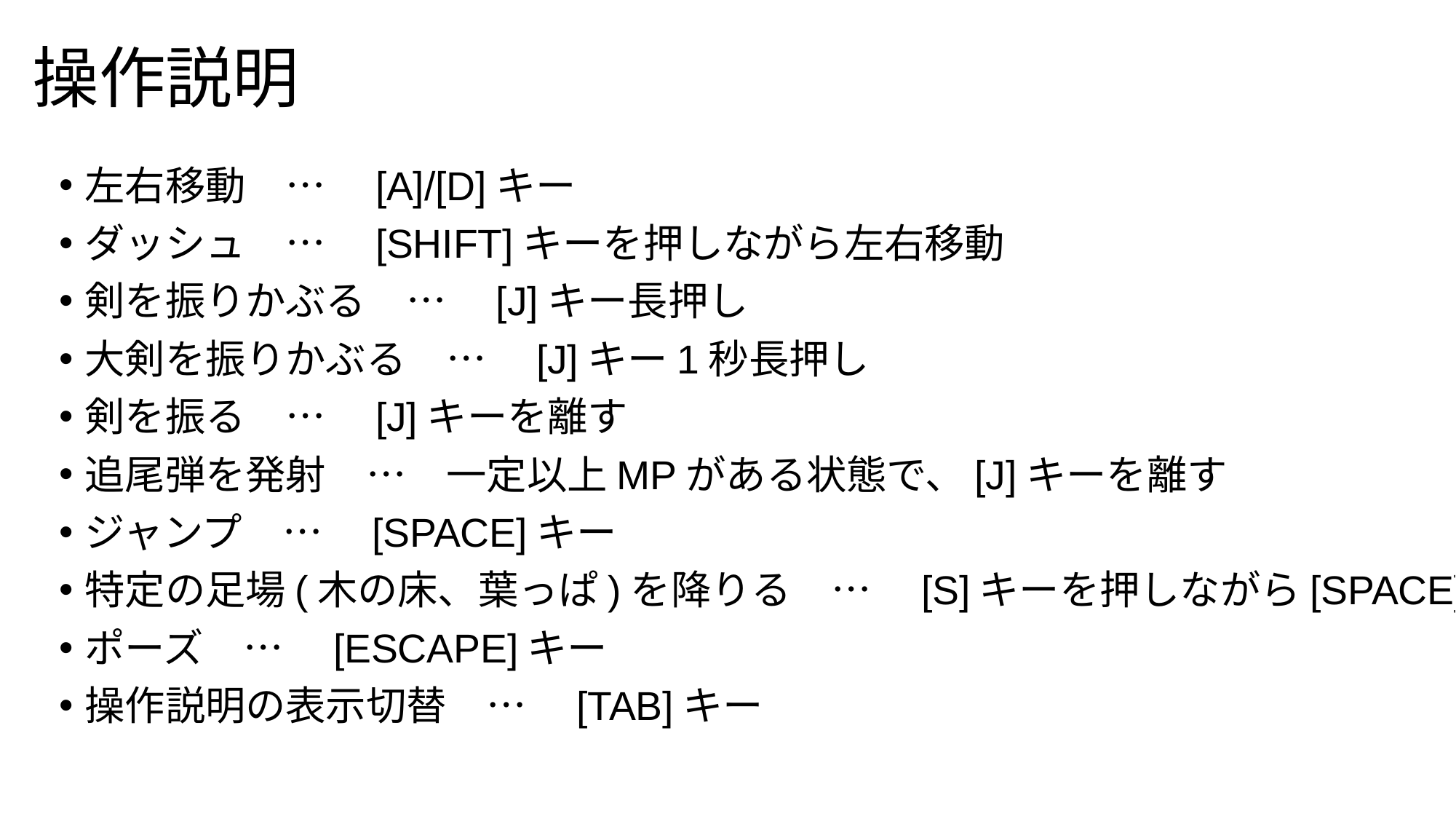

# 操作説明
左右移動　…　[A]/[D]キー
ダッシュ　…　[SHIFT]キーを押しながら左右移動
剣を振りかぶる　…　[J]キー長押し
大剣を振りかぶる　…　[J]キー1秒長押し
剣を振る　…　[J]キーを離す
追尾弾を発射　…　一定以上MPがある状態で、[J]キーを離す
ジャンプ　…　[SPACE]キー
特定の足場(木の床、葉っぱ)を降りる　…　[S]キーを押しながら[SPACE]
ポーズ　…　[ESCAPE]キー
操作説明の表示切替　…　[TAB]キー